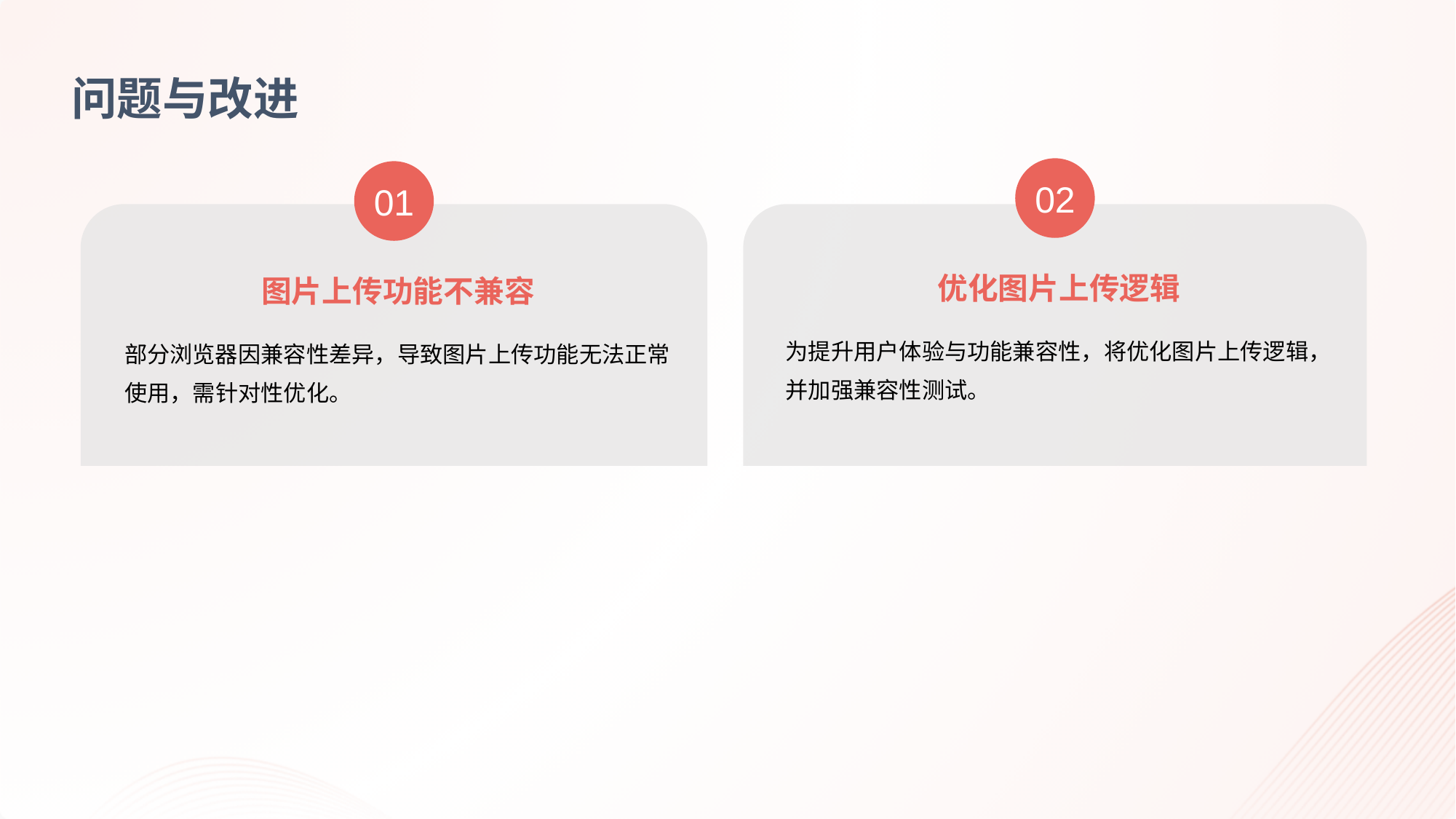

问题与改进

02
01

优化图片上传逻辑
图片上传功能不兼容
为提升用户体验与功能兼容性，将优化图片上传逻辑，并加强兼容性测试。
部分浏览器因兼容性差异，导致图片上传功能无法正常使用，需针对性优化。